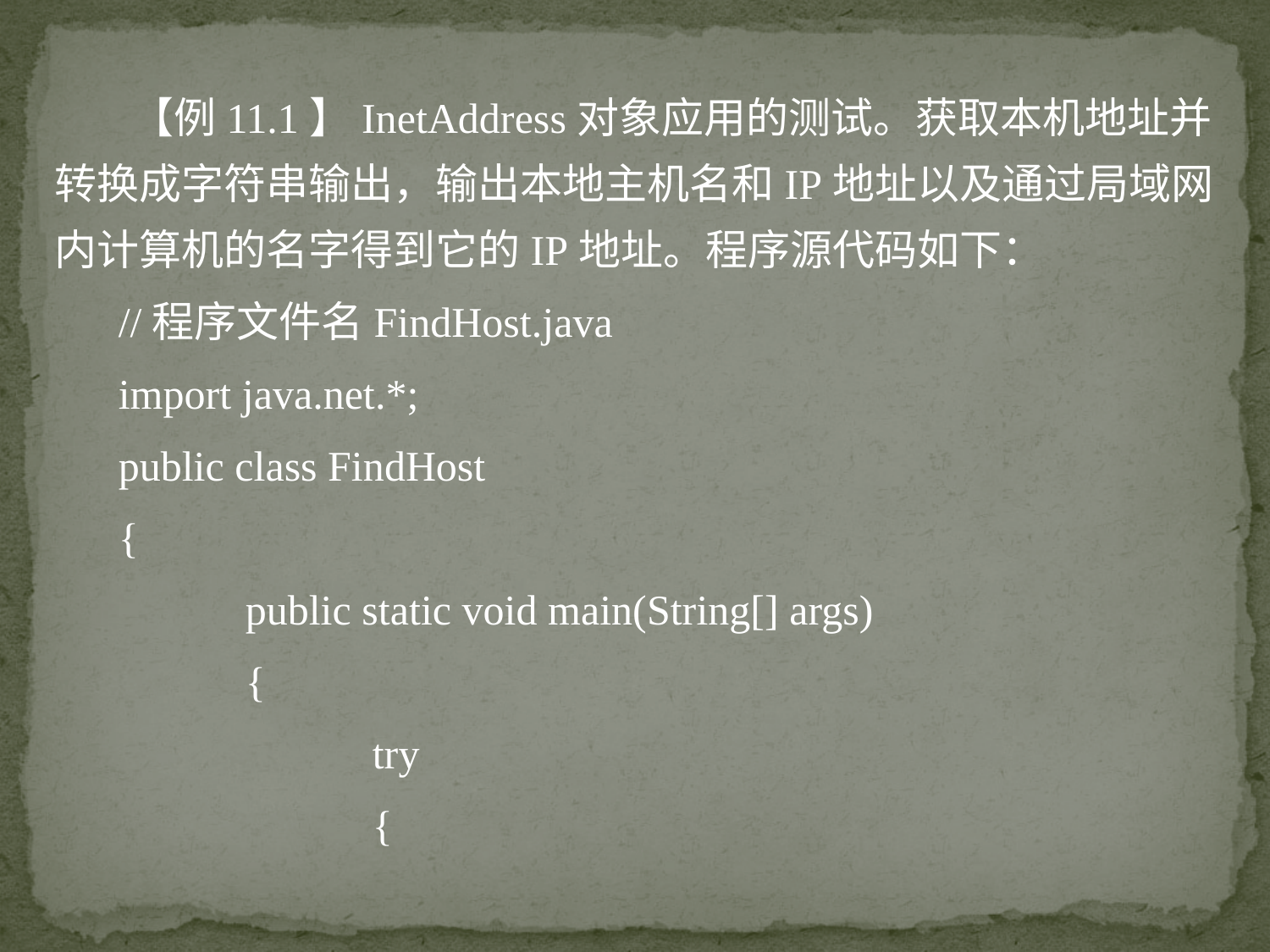

【例11.1】InetAddress对象应用的测试。获取本机地址并转换成字符串输出，输出本地主机名和IP地址以及通过局域网内计算机的名字得到它的IP地址。程序源代码如下：
//程序文件名FindHost.java
import java.net.*;
public class FindHost
{
	public static void main(String[] args)
	{
		try
		{